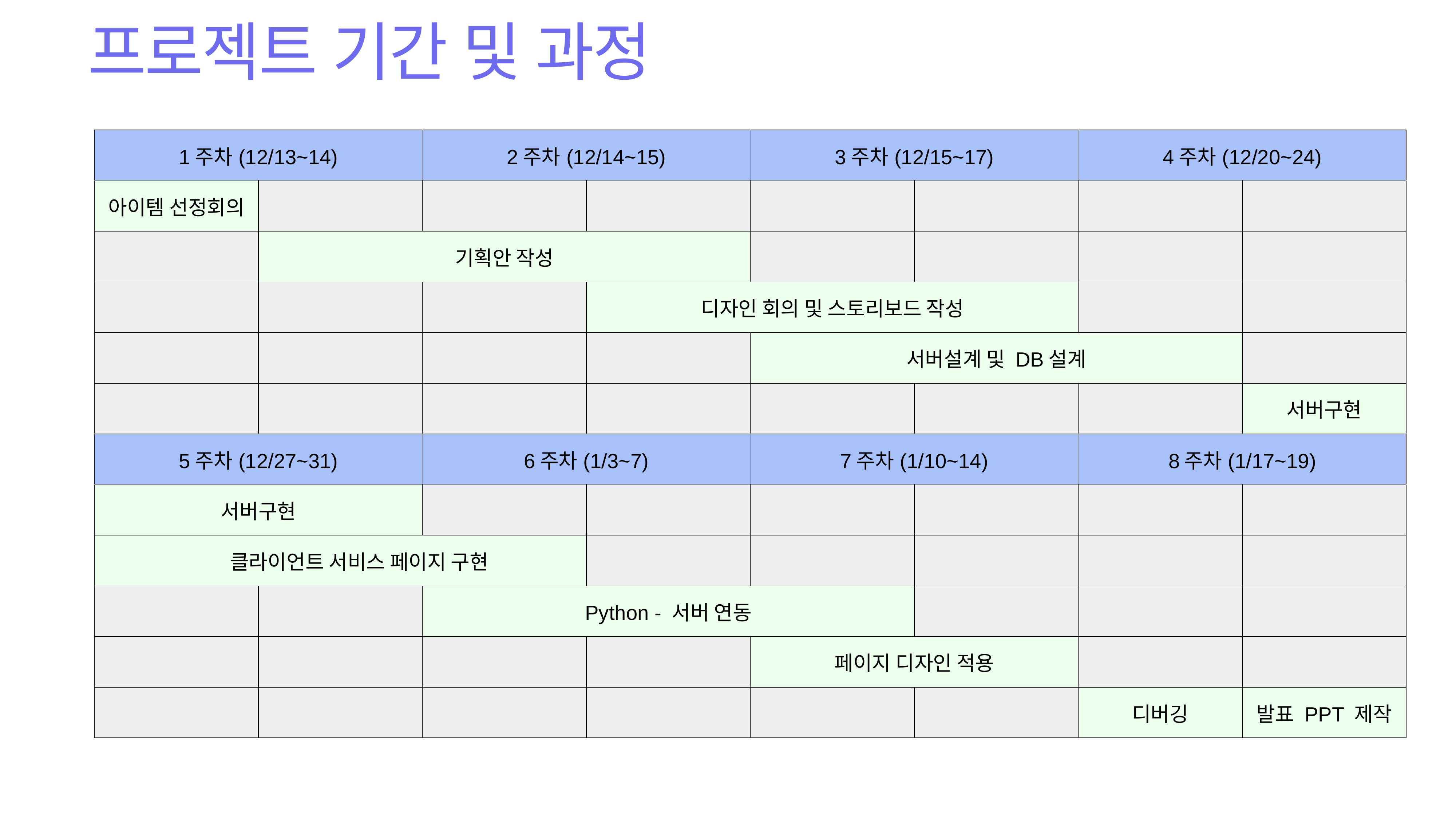

프로젝트 기간 및 과정
| 1주차(12/13~14) |  | 2주차(12/14~15) |  | 3주차(12/15~17) |  | 4주차(12/20~24) |  |
| --- | --- | --- | --- | --- | --- | --- | --- |
| 아이템 선정회의 |  |  |  |  |  |  |  |
|  | 기획안 작성 |  |  |  |  |  |  |
|  |  |  | 디자인 회의 및 스토리보드 작성 |  |  |  |  |
|  |  |  |  | 서버설계 및 DB설계 |  |  |  |
|  |  |  |  |  |  |  | 서버구현 |
| 5주차(12/27~31) |  | 6주차(1/3~7) |  | 7주차(1/10~14) |  | 8주차(1/17~19) |  |
| 서버구현 |  |  |  |  |  |  |  |
| 클라이언트 서비스 페이지 구현 |  |  |  |  |  |  |  |
|  |  | Python - 서버 연동 |  |  |  |  |  |
|  |  |  |  | 페이지 디자인 적용 |  |  |  |
|  |  |  |  |  |  | 디버깅 | 발표 PPT 제작 |